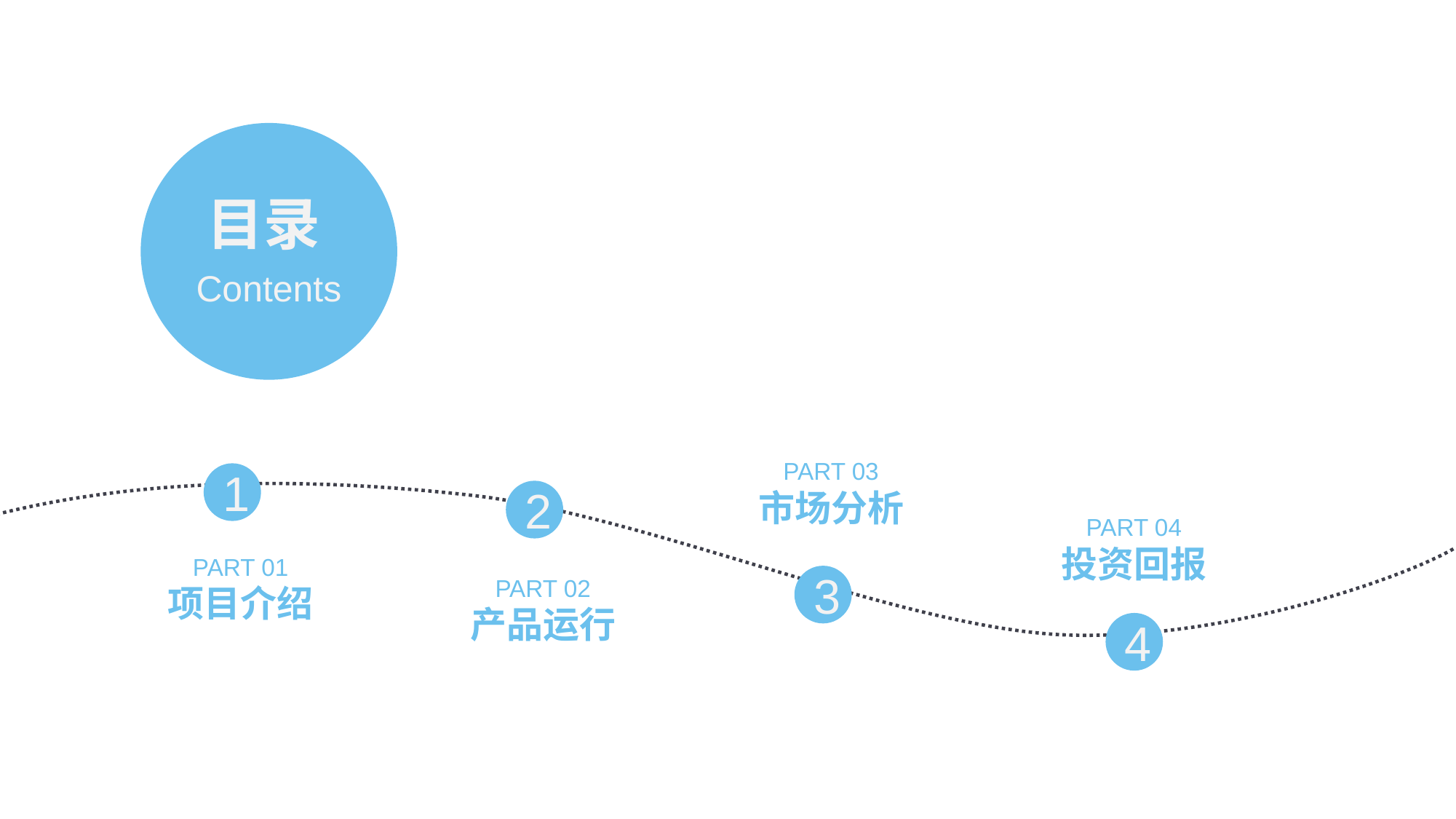

目录
Contents
PART 03
市场分析
1
2

PART 04
投资回报
PART 01
项目介绍
PART 02
产品运行
3
4
延时符